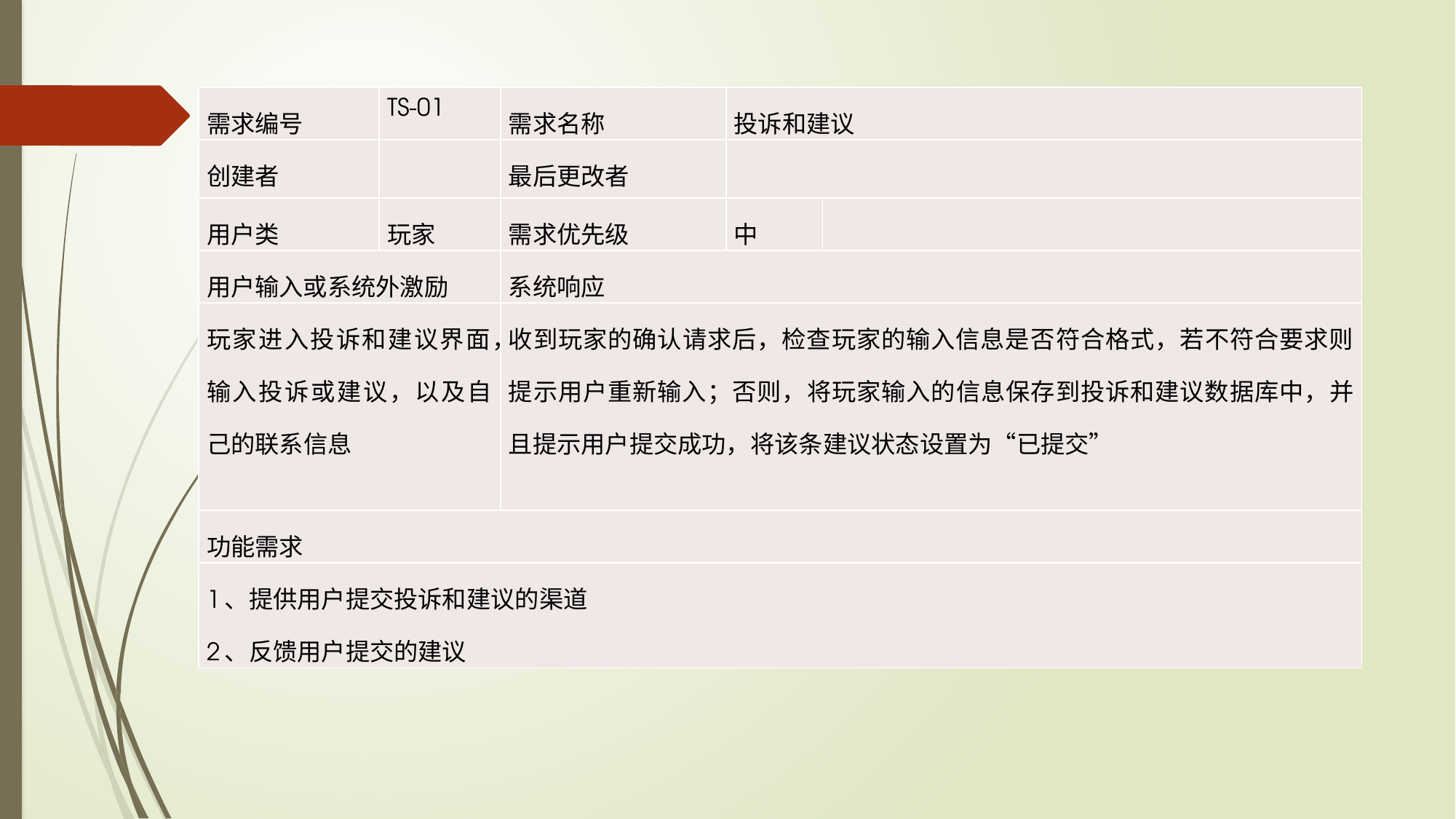

| 需求编号 | TS-01 | 需求名称 | 投诉和建议 |  |
| --- | --- | --- | --- | --- |
| 创建者 |  | 最后更改者 |  |  |
| 用户类 | 玩家 | 需求优先级 | 中 |  |
| 用户输入或系统外激励 |  | 系统响应 |  |  |
| 玩家进入投诉和建议界面，输入投诉或建议，以及自己的联系信息 |  | 收到玩家的确认请求后，检查玩家的输入信息是否符合格式，若不符合要求则提示用户重新输入；否则，将玩家输入的信息保存到投诉和建议数据库中，并且提示用户提交成功，将该条建议状态设置为“已提交” |  |  |
| 功能需求 |  |  |  |  |
| 1、提供用户提交投诉和建议的渠道 2、反馈用户提交的建议 |  |  |  |  |